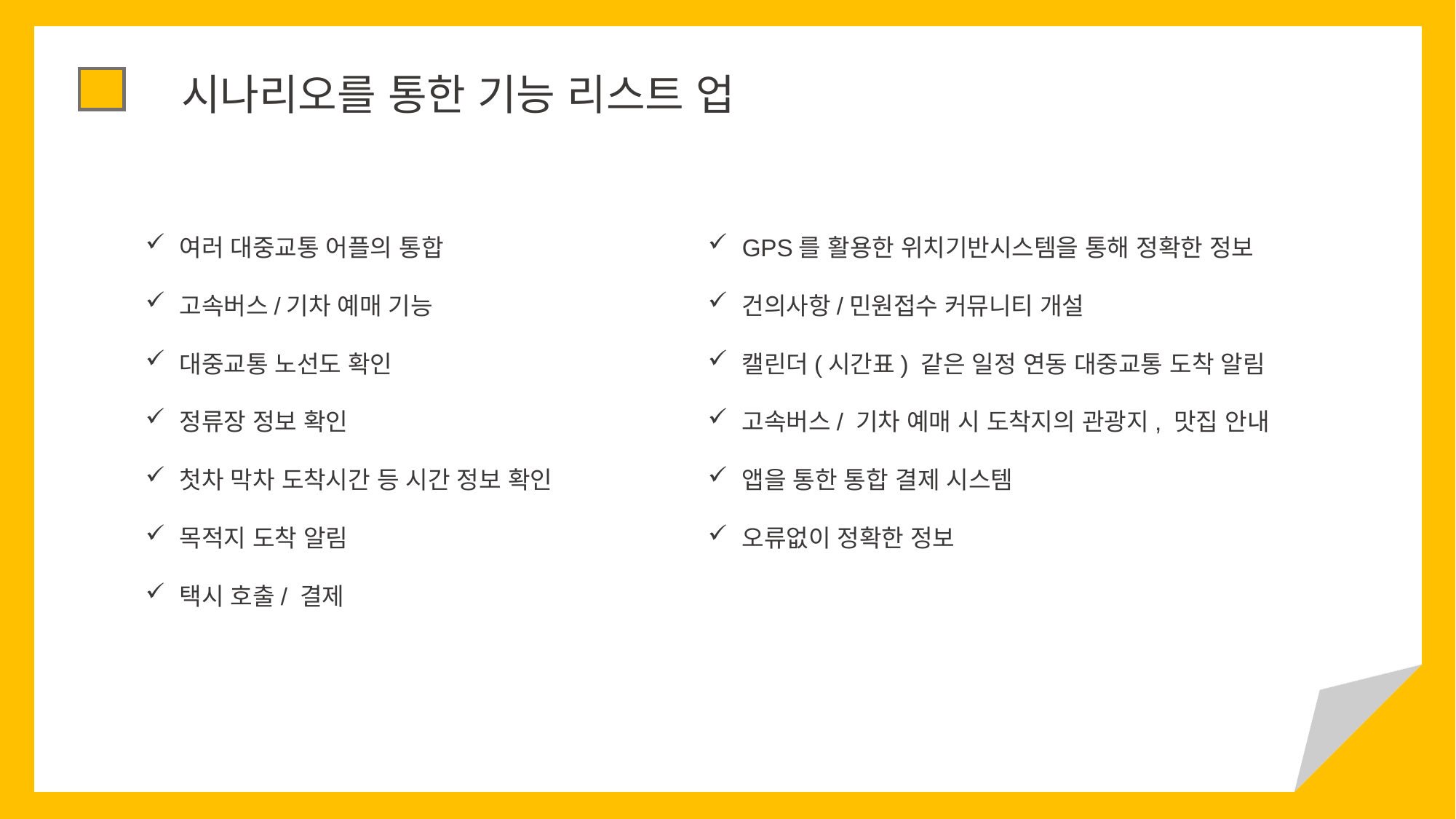

시나리오를 통한 기능 리스트 업

여러 대중교통 어플의 통합
고속버스/기차 예매 기능
대중교통 노선도 확인
정류장 정보 확인
첫차 막차 도착시간 등 시간 정보 확인
목적지 도착 알림
택시 호출/ 결제
GPS를 활용한 위치기반시스템을 통해 정확한 정보
건의사항/민원접수 커뮤니티 개설
캘린더(시간표) 같은 일정 연동 대중교통 도착 알림
고속버스/ 기차 예매 시 도착지의 관광지, 맛집 안내
앱을 통한 통합 결제 시스템
오류없이 정확한 정보